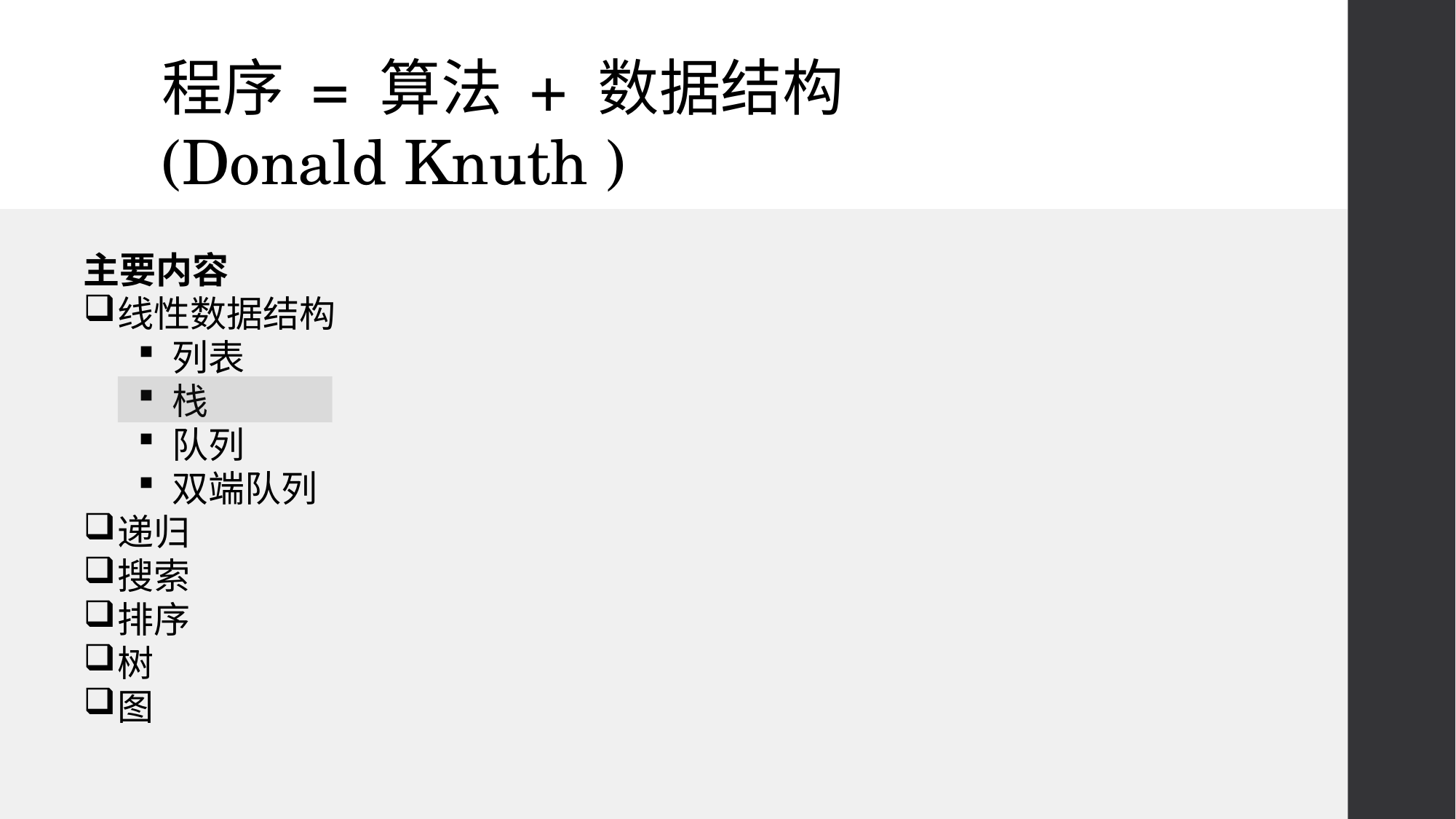

# 程序 = 算法 + 数据结构 (Donald Knuth )

主要内容
线性数据结构
列表
栈
队列
双端队列
递归
搜索
排序
树
图